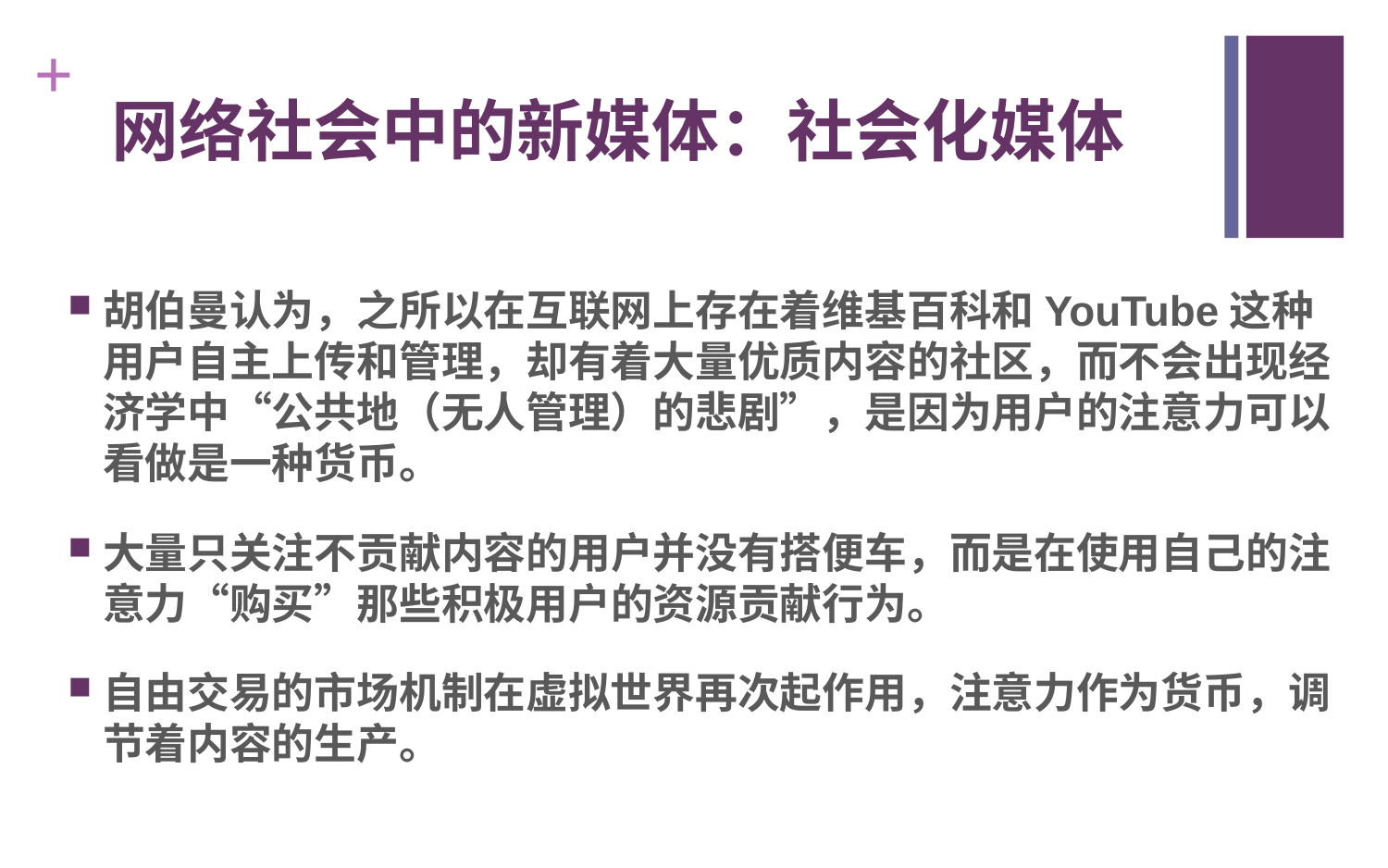

# 网络社会中的新媒体：社会化媒体

胡伯曼认为，之所以在互联网上存在着维基百科和YouTube这种用户自主上传和管理，却有着大量优质内容的社区，而不会出现经济学中“公共地（无人管理）的悲剧”，是因为用户的注意力可以看做是一种货币。
大量只关注不贡献内容的用户并没有搭便车，而是在使用自己的注意力“购买”那些积极用户的资源贡献行为。
自由交易的市场机制在虚拟世界再次起作用，注意力作为货币，调节着内容的生产。